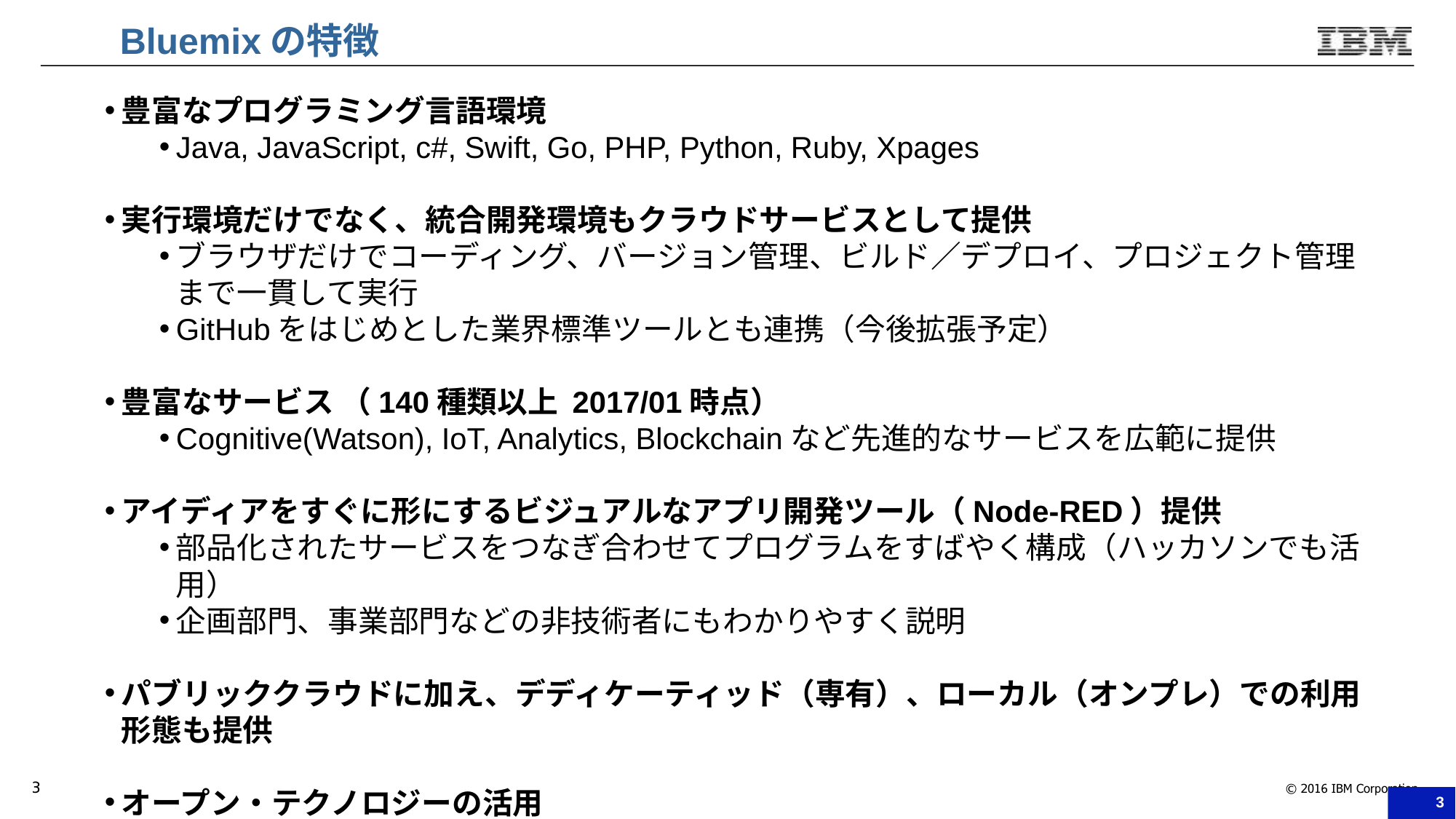

# Bluemixの特徴
豊富なプログラミング言語環境
Java, JavaScript, c#, Swift, Go, PHP, Python, Ruby, Xpages

実行環境だけでなく、統合開発環境もクラウドサービスとして提供
ブラウザだけでコーディング、バージョン管理、ビルド／デプロイ、プロジェクト管理まで一貫して実行
GitHubをはじめとした業界標準ツールとも連携（今後拡張予定）

豊富なサービス （140種類以上 2017/01時点）
Cognitive(Watson), IoT, Analytics, Blockchainなど先進的なサービスを広範に提供

アイディアをすぐに形にするビジュアルなアプリ開発ツール（Node-RED）提供
部品化されたサービスをつなぎ合わせてプログラムをすばやく構成（ハッカソンでも活用）
企画部門、事業部門などの非技術者にもわかりやすく説明

パブリッククラウドに加え、デディケーティッド（専有）、ローカル（オンプレ）での利用形態も提供

オープン・テクノロジーの活用
CloudFoundry、OpenStack、Dockerによるクラウド基盤構築
オープン・テクノロジーをベースとしたサービスを多数提供
3